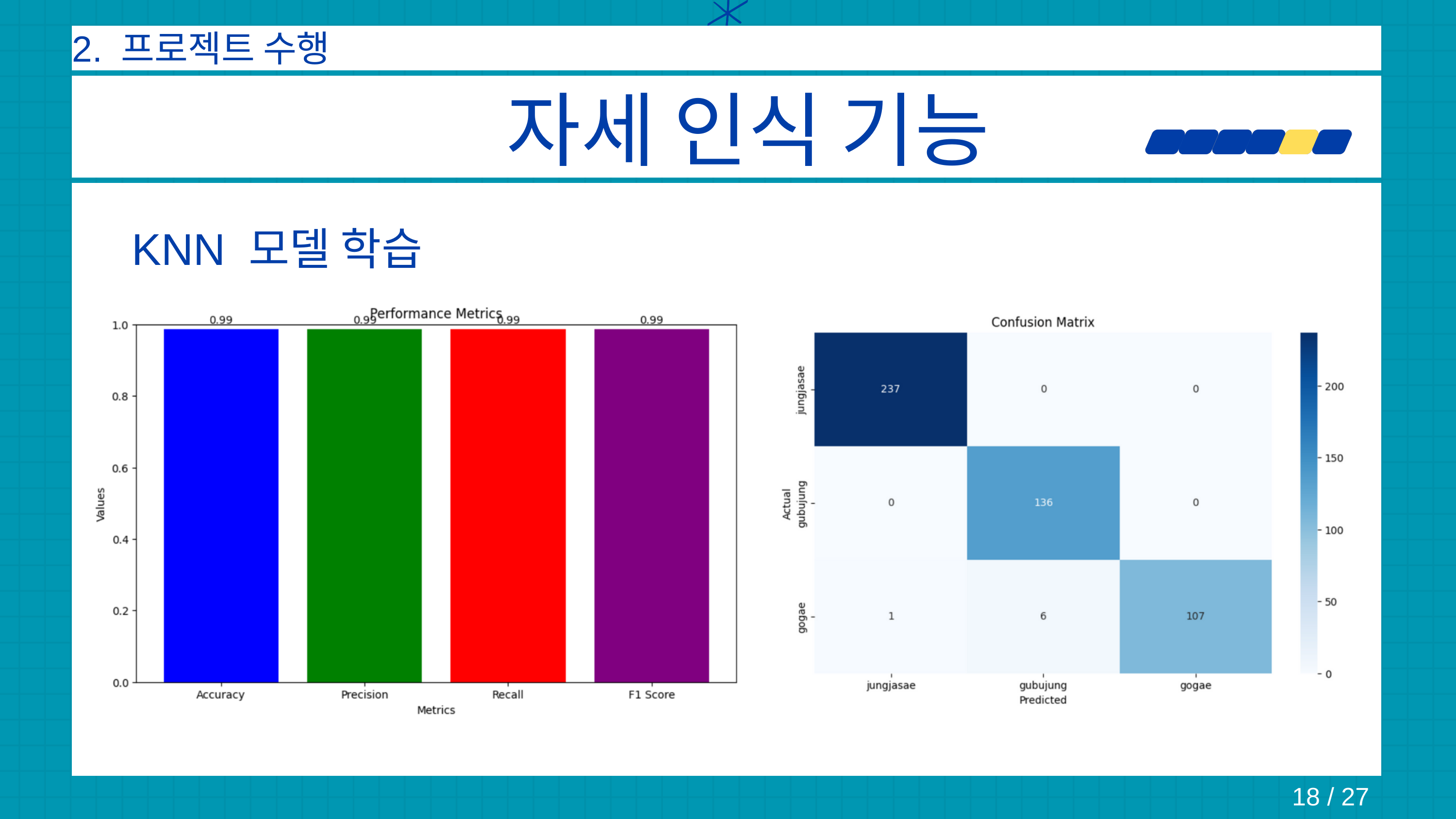

2. 프로젝트 수행

자세 인식 기능

KNN 모델 학습

18 / 27